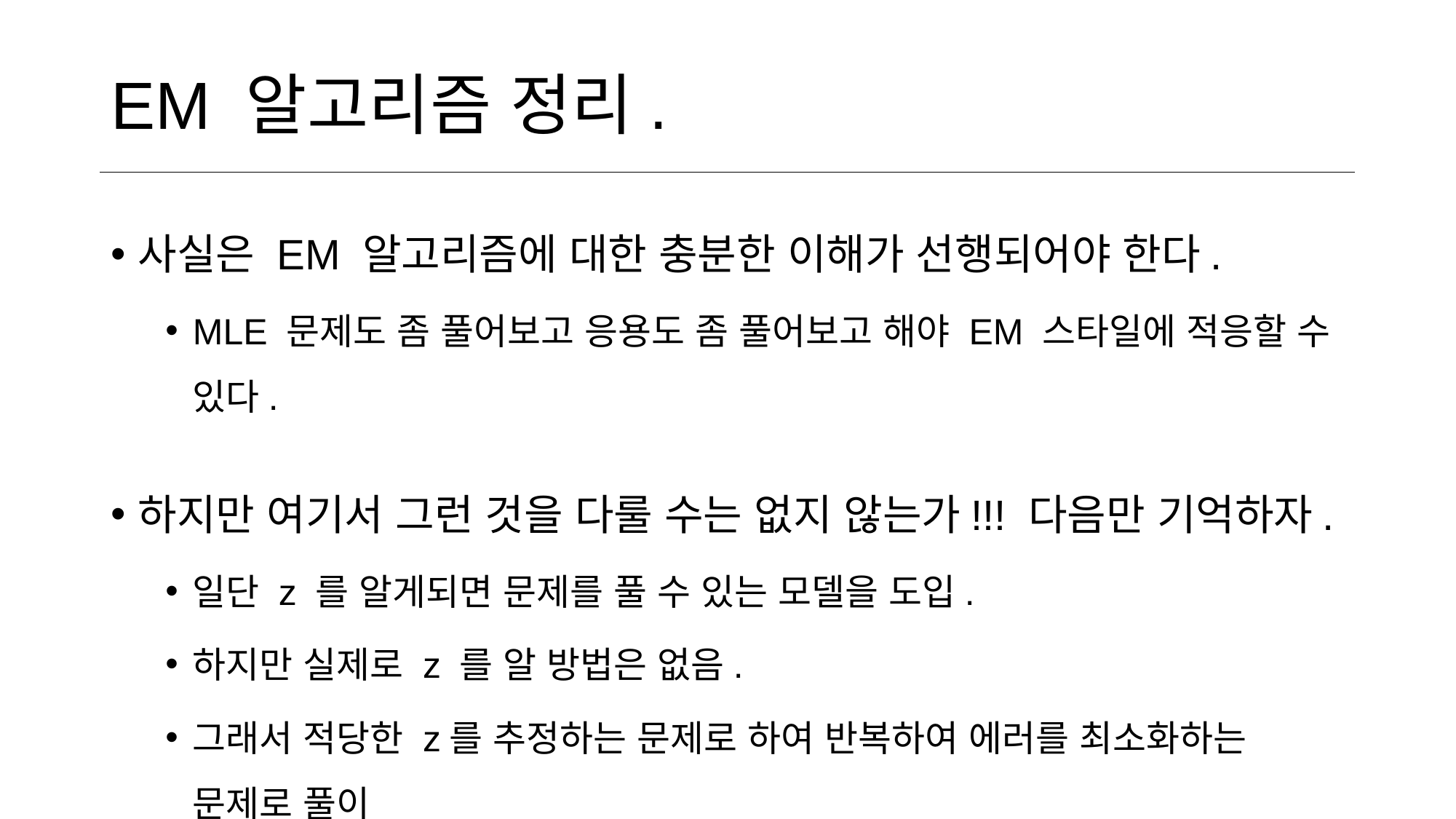

# EM 알고리즘 정리.
사실은 EM 알고리즘에 대한 충분한 이해가 선행되어야 한다.
MLE 문제도 좀 풀어보고 응용도 좀 풀어보고 해야 EM 스타일에 적응할 수 있다.

하지만 여기서 그런 것을 다룰 수는 없지 않는가!!! 다음만 기억하자.
일단 z 를 알게되면 문제를 풀 수 있는 모델을 도입.
하지만 실제로 z 를 알 방법은 없음.
그래서 적당한 z를 추정하는 문제로 하여 반복하여 에러를 최소화하는 문제로 풀이